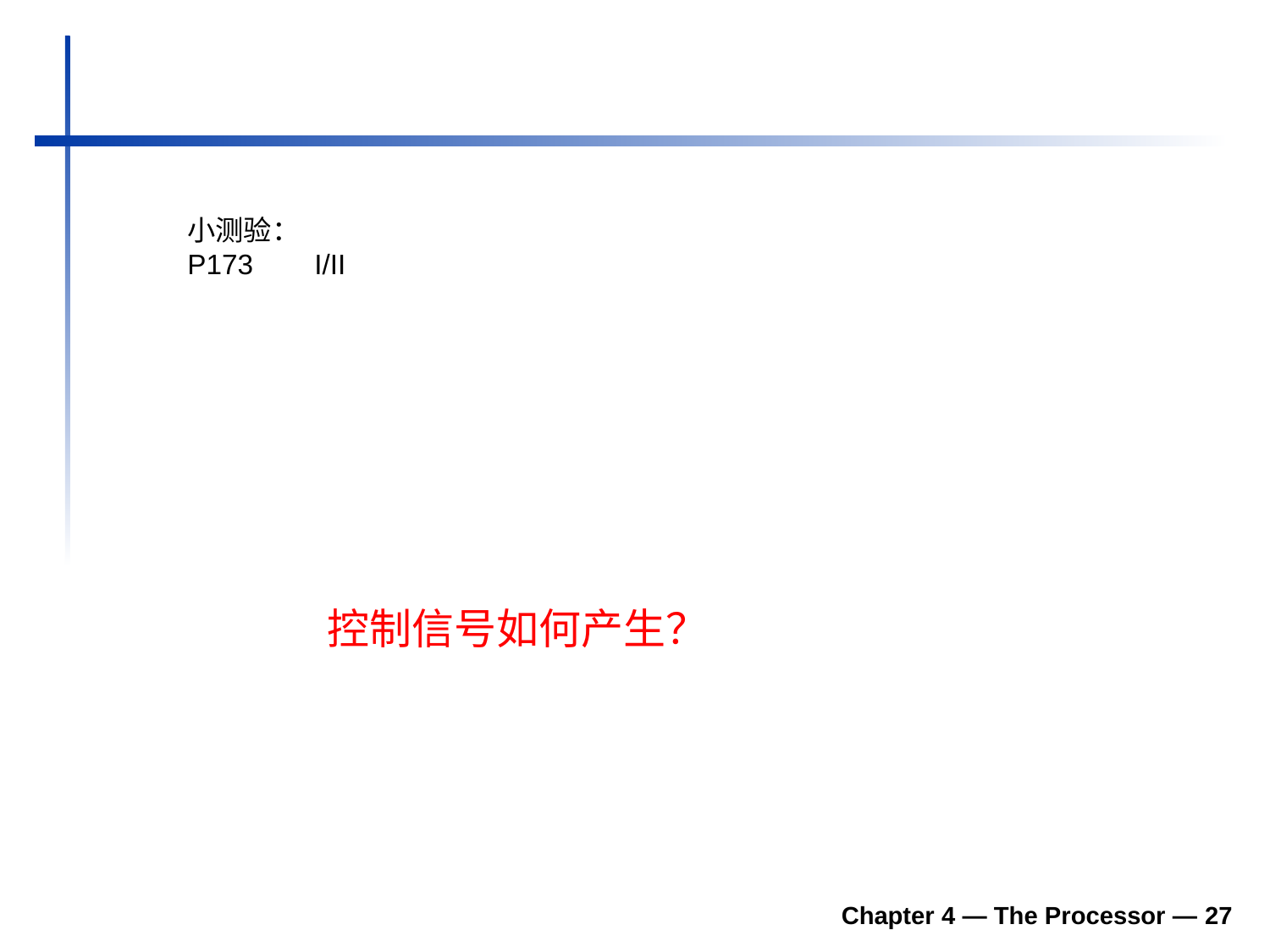

小测验：
P173 	I/II
控制信号如何产生？

Chapter 4 — The Processor — 27